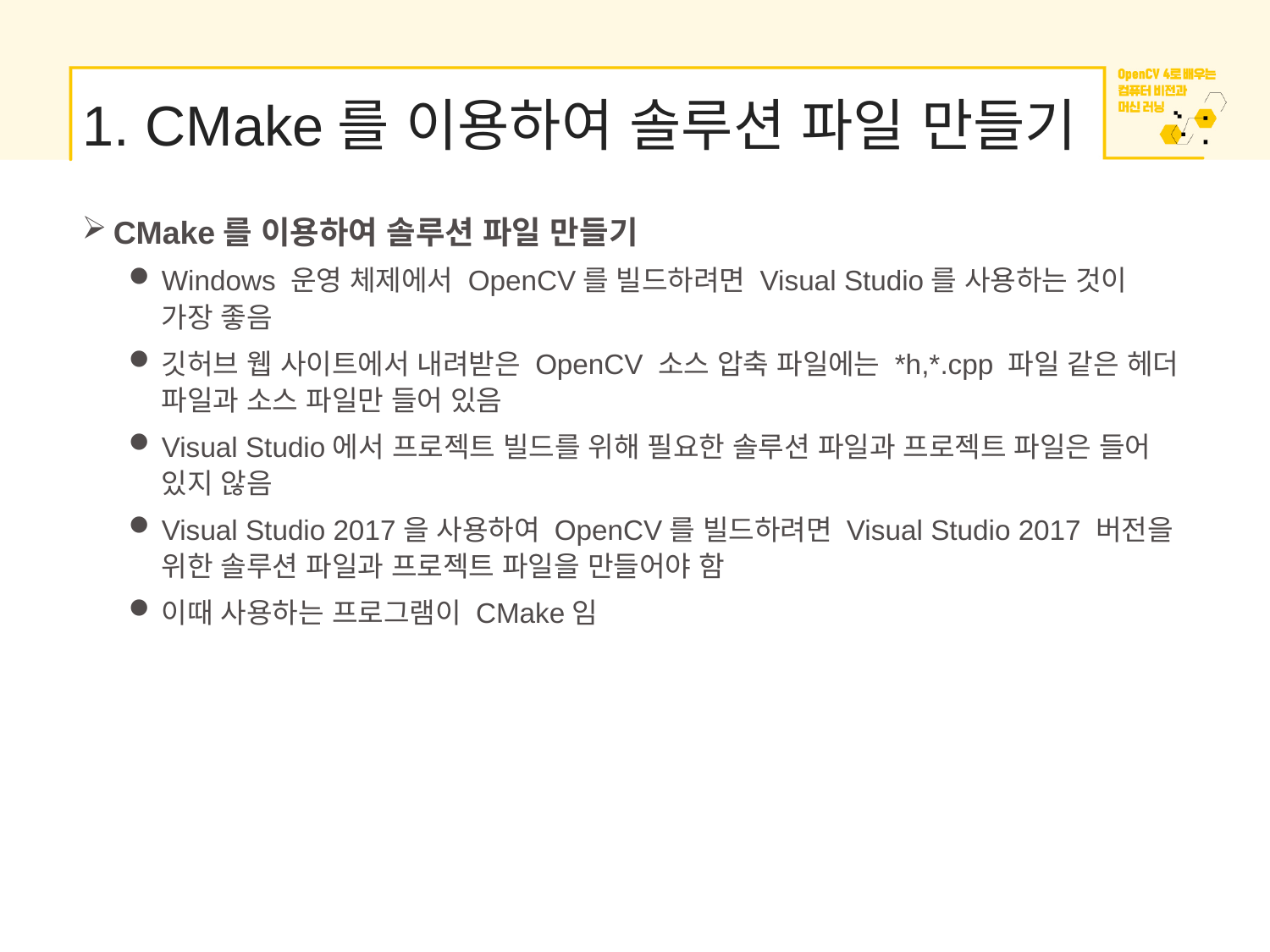

# 1. CMake를 이용하여 솔루션 파일 만들기
CMake를 이용하여 솔루션 파일 만들기
Windows 운영 체제에서 OpenCV를 빌드하려면 Visual Studio를 사용하는 것이 가장 좋음
깃허브 웹 사이트에서 내려받은 OpenCV 소스 압축 파일에는 *h,*.cpp 파일 같은 헤더 파일과 소스 파일만 들어 있음
Visual Studio에서 프로젝트 빌드를 위해 필요한 솔루션 파일과 프로젝트 파일은 들어 있지 않음
Visual Studio 2017을 사용하여 OpenCV를 빌드하려면 Visual Studio 2017 버전을 위한 솔루션 파일과 프로젝트 파일을 만들어야 함
이때 사용하는 프로그램이 CMake임